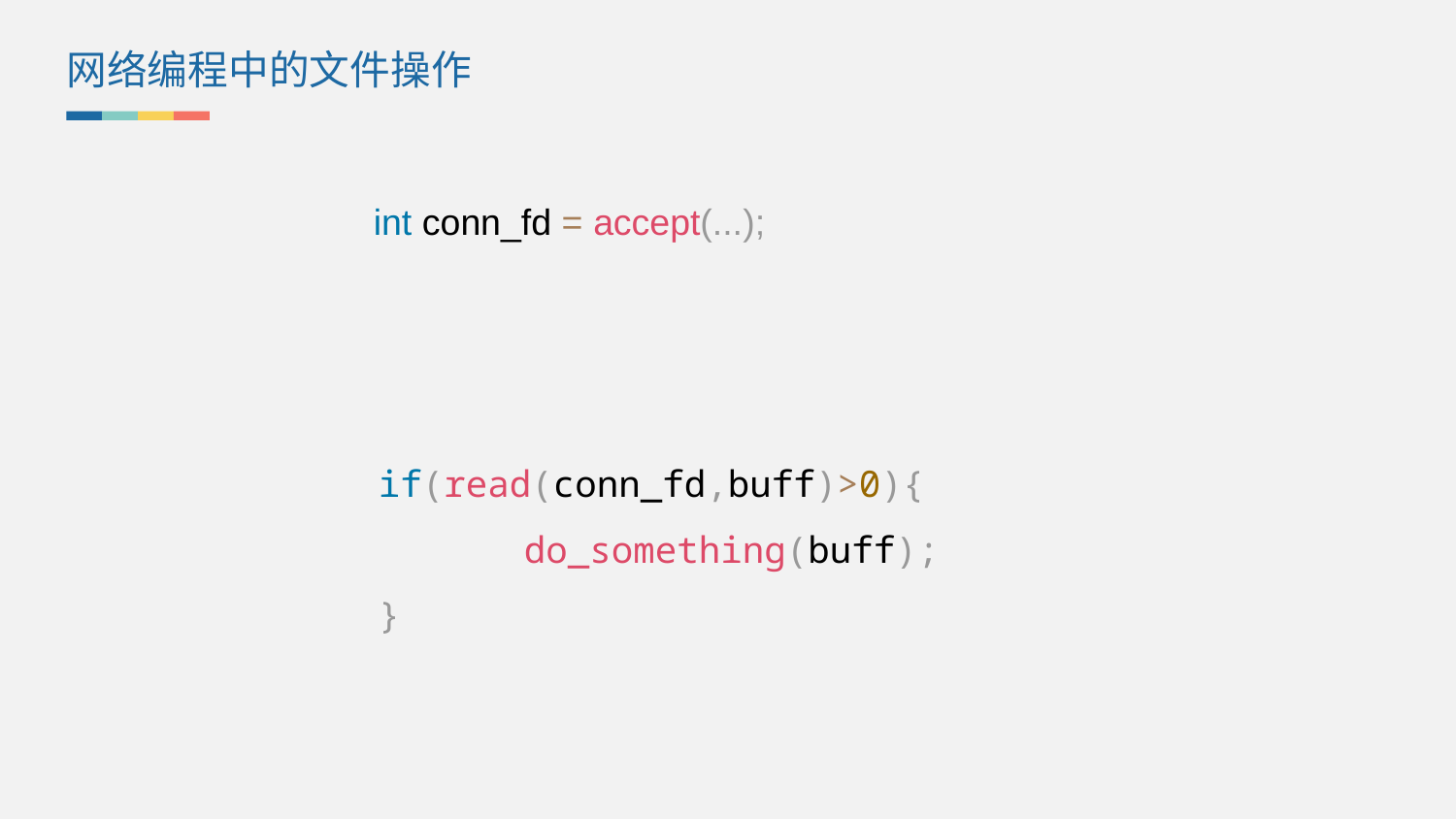

网络编程中的文件操作

int conn_fd = accept(...);
if(read(conn_fd,buff)>0){
	do_something(buff);
}